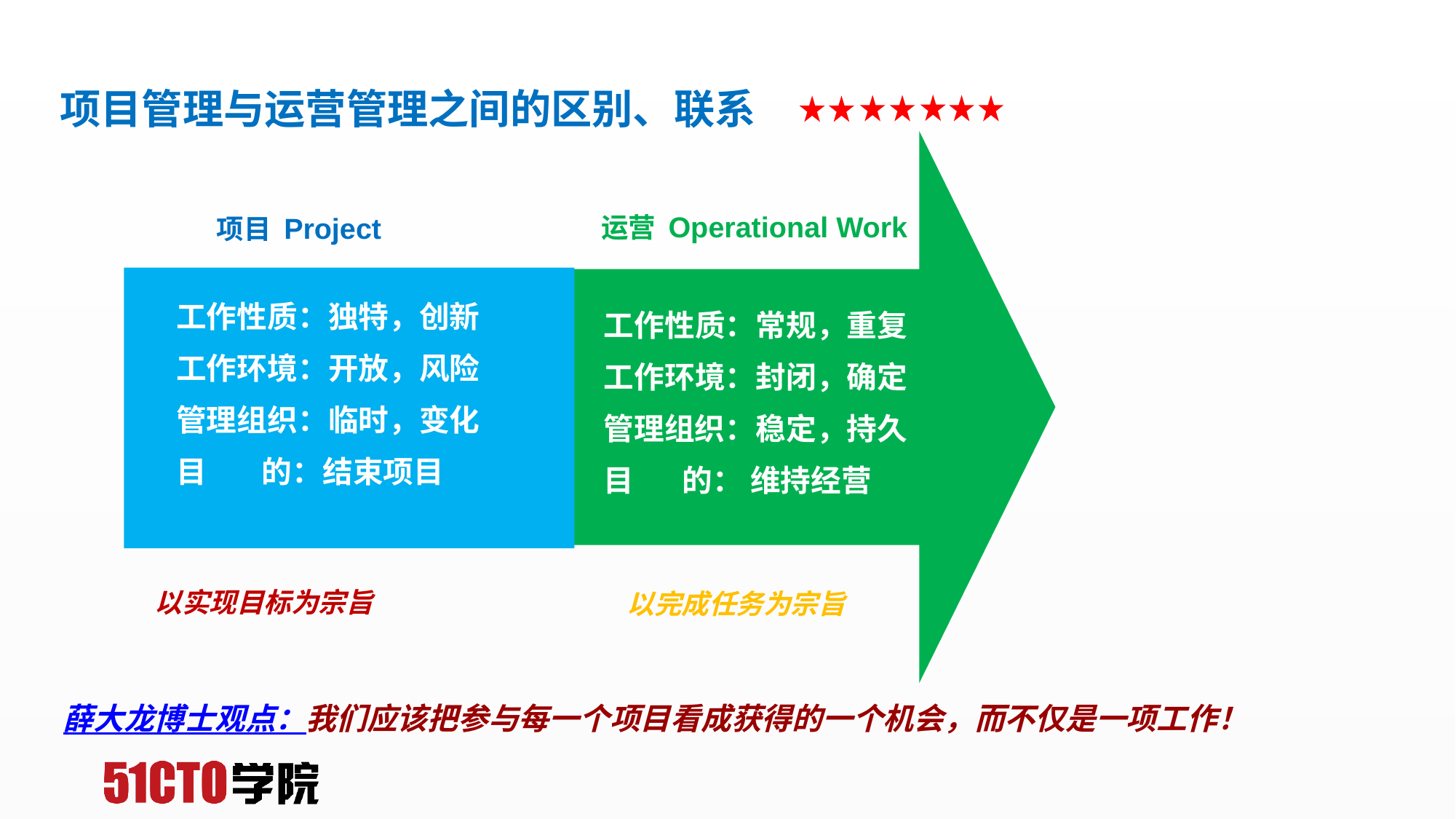

# 项目管理与运营管理之间的区别、联系

运营 Operational Work
项目 Project

工作性质：独特，创新
工作环境：开放，风险
管理组织：临时，变化
目        的：结束项目
工作性质：常规，重复
工作环境：封闭，确定
管理组织：稳定，持久
目       的： 维持经营
以实现目标为宗旨
以完成任务为宗旨
薛大龙博士观点：我们应该把参与每一个项目看成获得的一个机会，而不仅是一项工作！